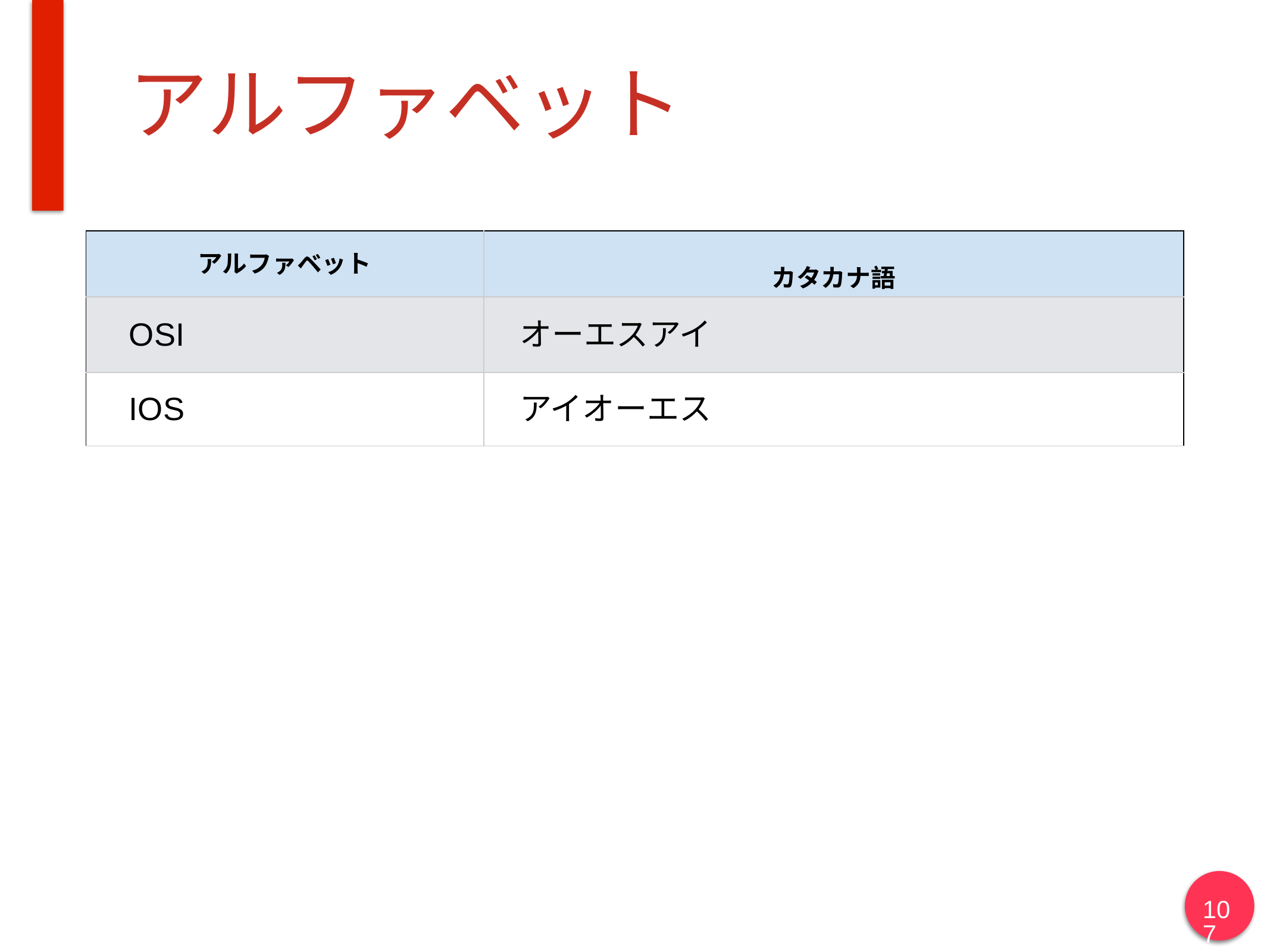

# アルファベット
| アルファベット | カタカナ語 |
| --- | --- |
| OSI | オーエスアイ |
| IOS | アイオーエス |
107